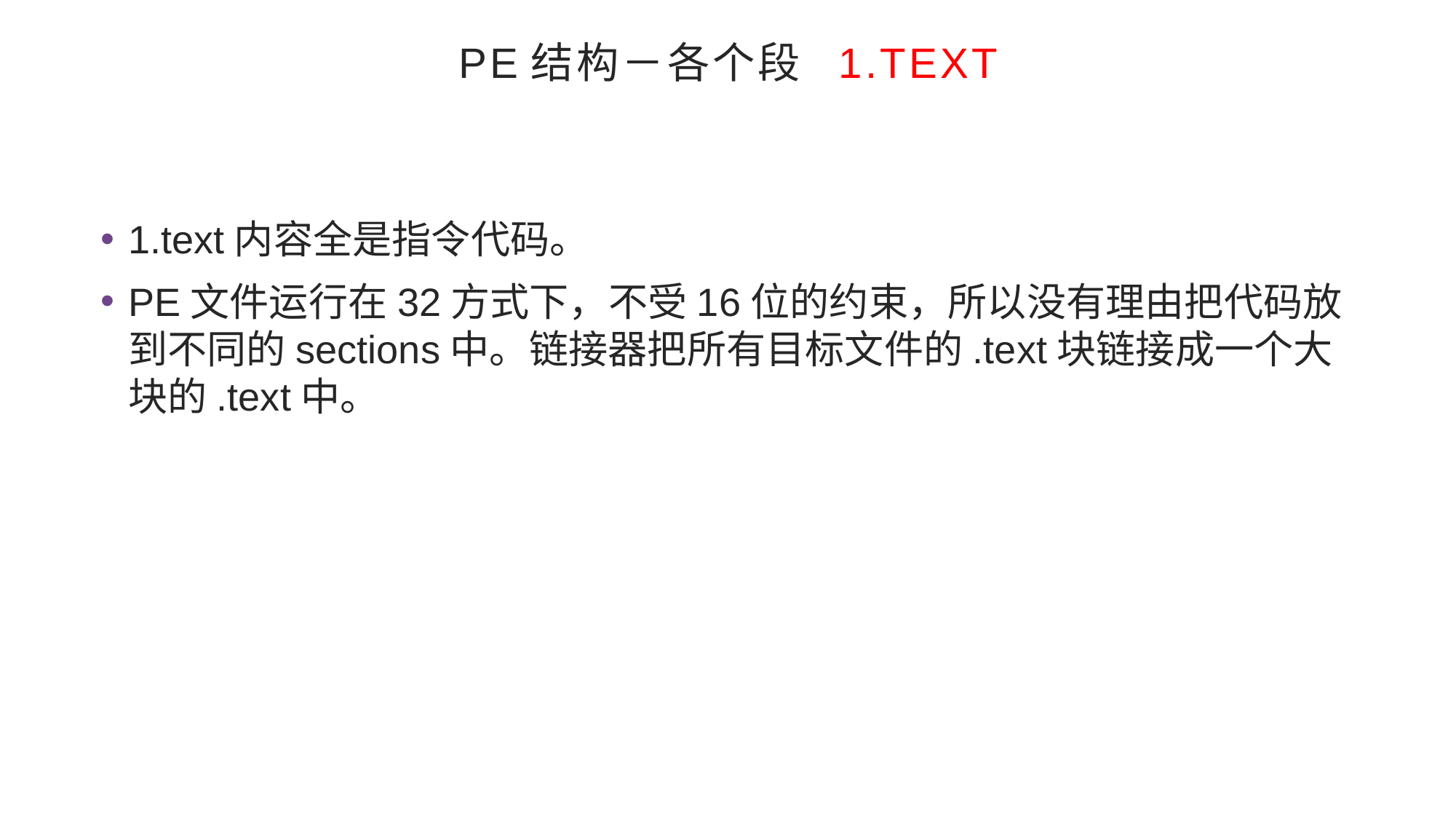

# PE结构－各个段  1.text
1.text内容全是指令代码。
PE文件运行在32方式下，不受16位的约束，所以没有理由把代码放到不同的sections中。链接器把所有目标文件的.text块链接成一个大块的.text中。